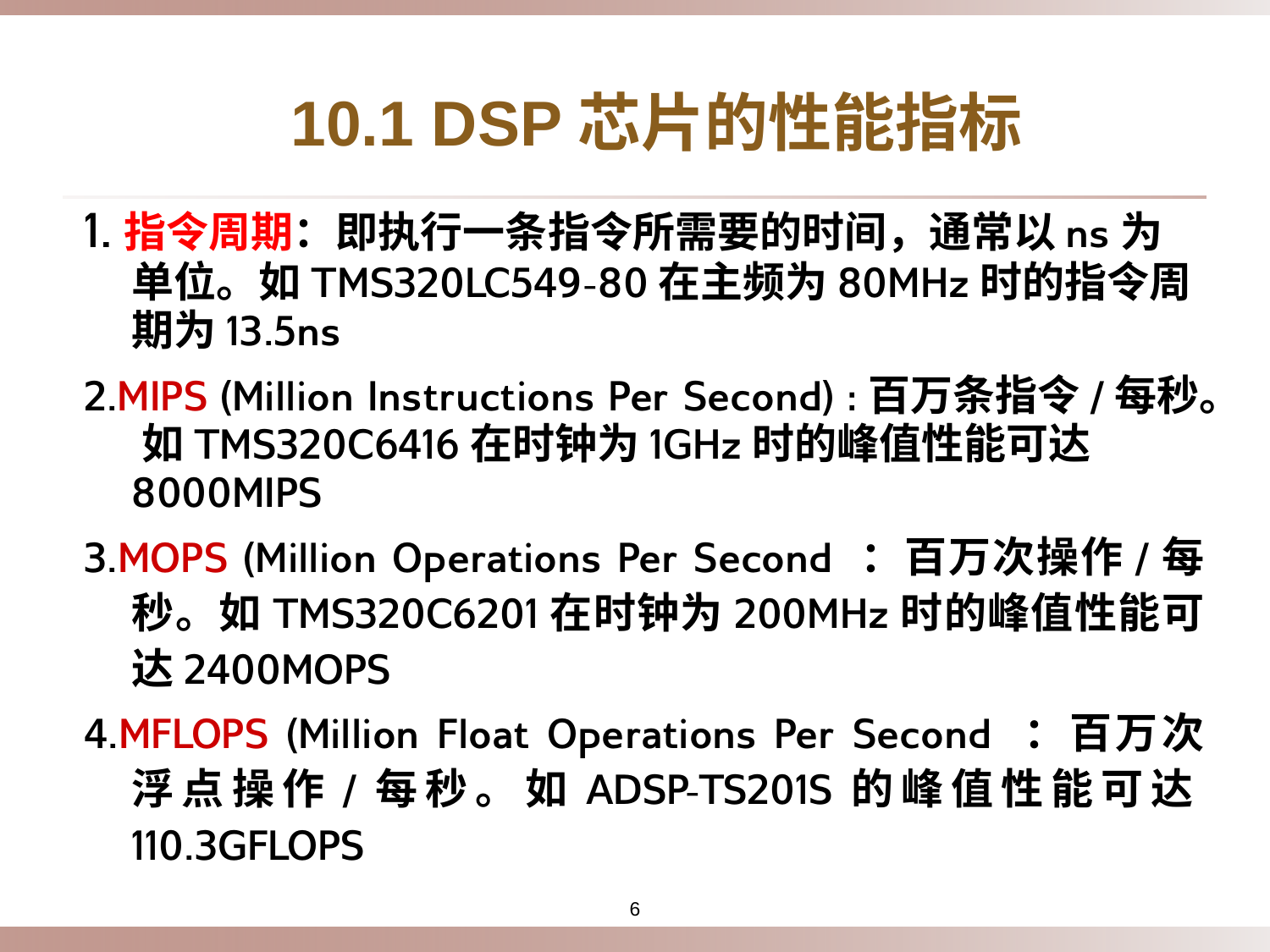

# 10.1 DSP芯片的性能指标
1.指令周期：即执行一条指令所需要的时间，通常以ns为单位。如TMS320LC549-80在主频为80MHz时的指令周期为13.5ns
2.MIPS (Million Instructions Per Second) :百万条指令/每秒。 如TMS320C6416在时钟为1GHz时的峰值性能可达8000MIPS
3.MOPS (Million Operations Per Second ：百万次操作/每秒。如TMS320C6201在时钟为200MHz时的峰值性能可达2400MOPS
4.MFLOPS (Million Float Operations Per Second ：百万次浮点操作/每秒。如ADSP-TS201S的峰值性能可达110.3GFLOPS
6